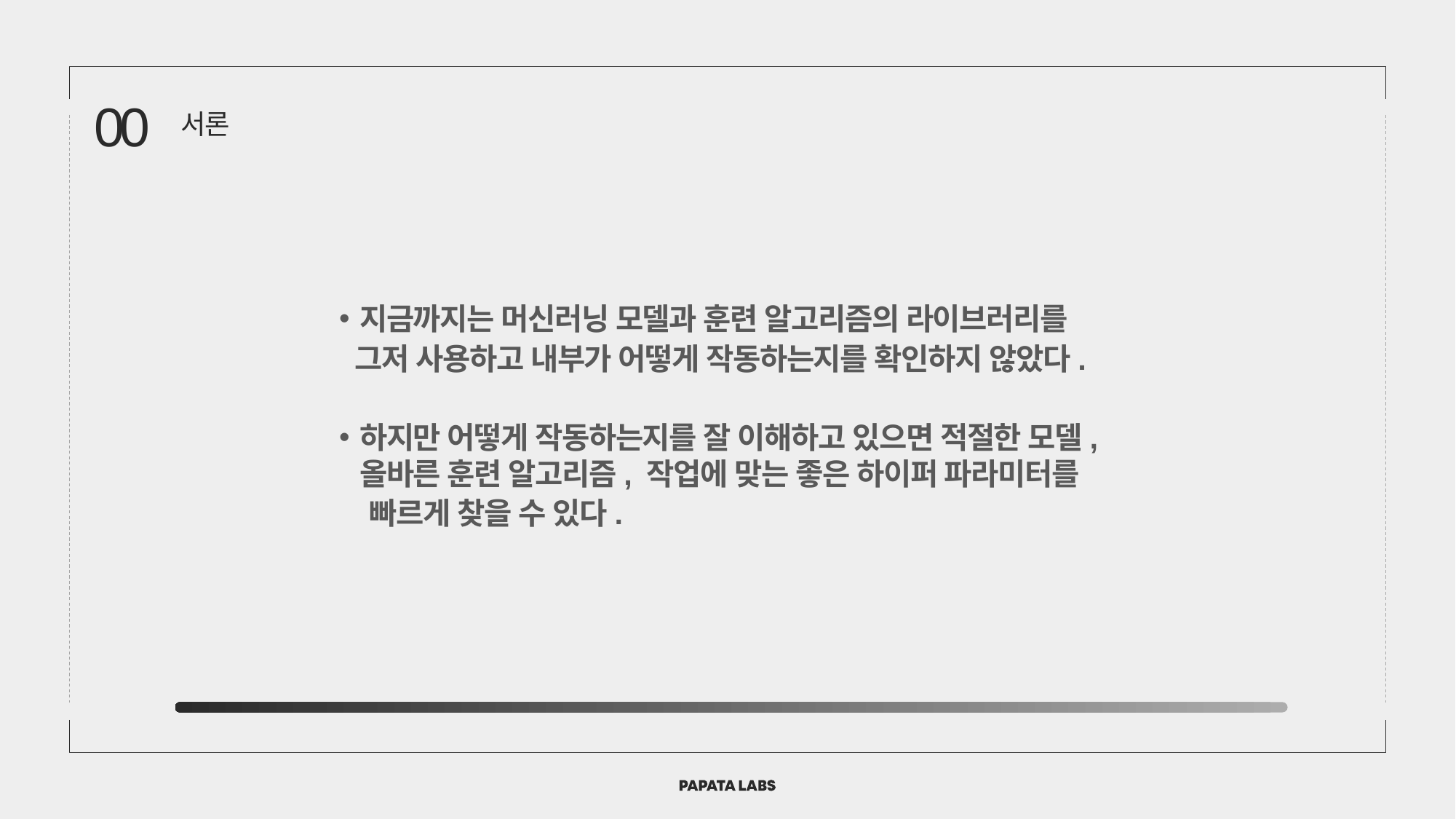

00
서론
지금까지는 머신러닝 모델과 훈련 알고리즘의 라이브러리를
 그저 사용하고 내부가 어떻게 작동하는지를 확인하지 않았다.

하지만 어떻게 작동하는지를 잘 이해하고 있으면 적절한 모델, 올바른 훈련 알고리즘, 작업에 맞는 좋은 하이퍼 파라미터를
   빠르게 찾을 수 있다.